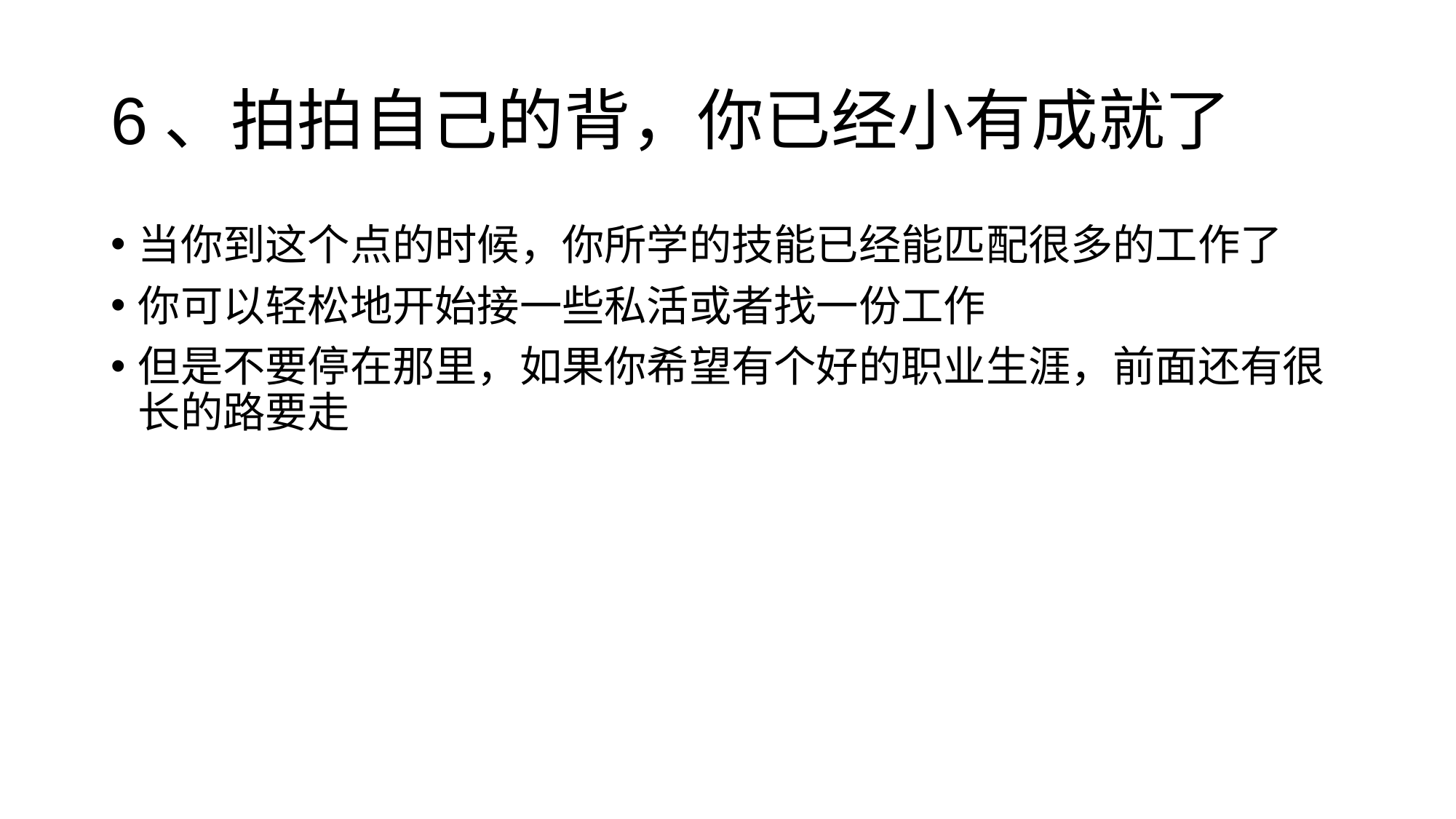

# 6、拍拍自己的背，你已经小有成就了
当你到这个点的时候，你所学的技能已经能匹配很多的工作了
你可以轻松地开始接一些私活或者找一份工作
但是不要停在那里，如果你希望有个好的职业生涯，前面还有很长的路要走